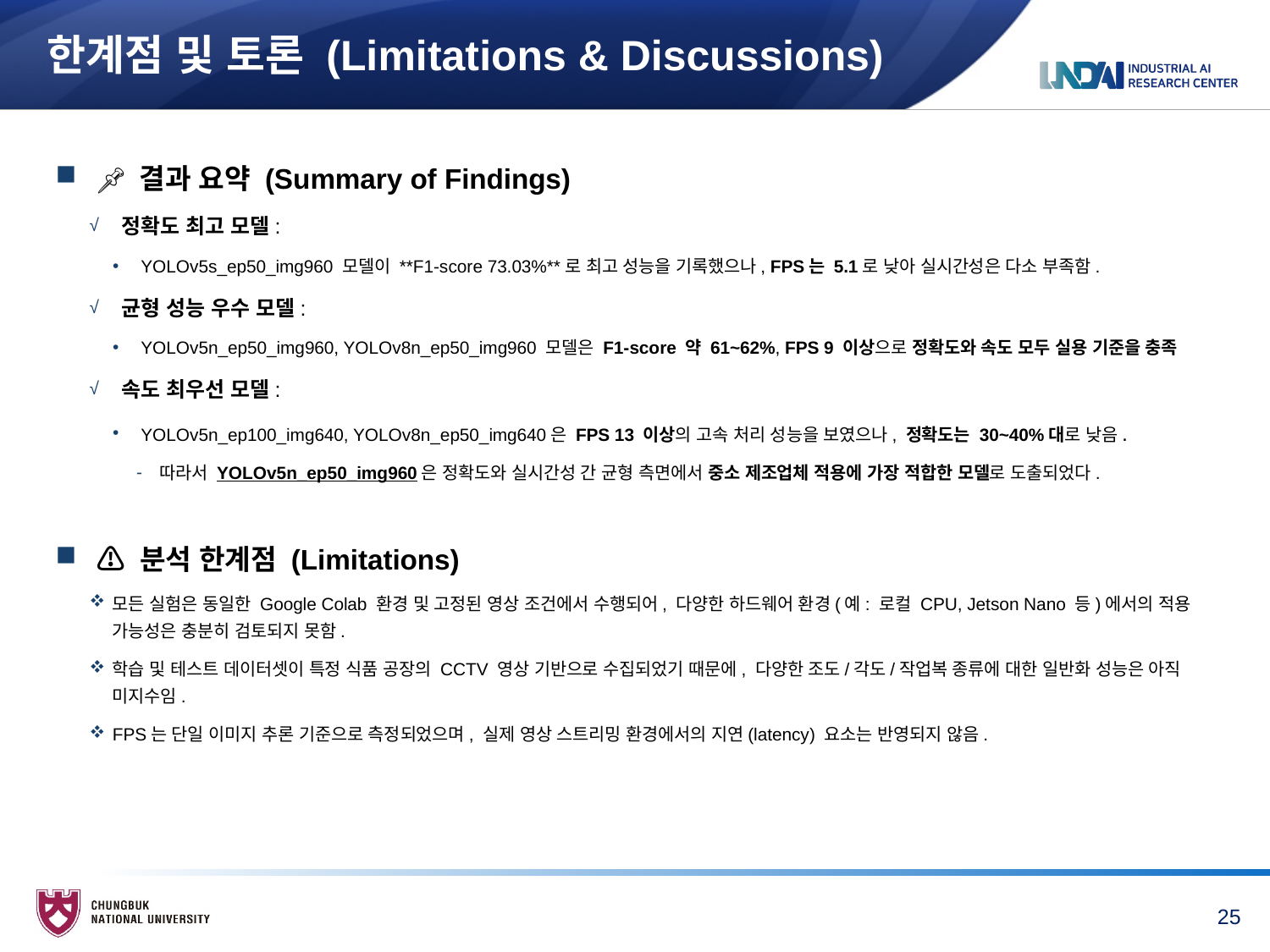

# 한계점 및 토론 (Limitations & Discussions)
 📌 결과 요약 (Summary of Findings)
 정확도 최고 모델:
 YOLOv5s_ep50_img960 모델이 **F1-score 73.03%**로 최고 성능을 기록했으나, FPS는 5.1로 낮아 실시간성은 다소 부족함.
 균형 성능 우수 모델:
 YOLOv5n_ep50_img960, YOLOv8n_ep50_img960 모델은 F1-score 약 61~62%, FPS 9 이상으로 정확도와 속도 모두 실용 기준을 충족
 속도 최우선 모델:
 YOLOv5n_ep100_img640, YOLOv8n_ep50_img640은 FPS 13 이상의 고속 처리 성능을 보였으나, 정확도는 30~40%대로 낮음.
따라서 YOLOv5n_ep50_img960은 정확도와 실시간성 간 균형 측면에서 중소 제조업체 적용에 가장 적합한 모델로 도출되었다.

 ⚠️ 분석 한계점 (Limitations)
모든 실험은 동일한 Google Colab 환경 및 고정된 영상 조건에서 수행되어, 다양한 하드웨어 환경(예: 로컬 CPU, Jetson Nano 등)에서의 적용 가능성은 충분히 검토되지 못함.
학습 및 테스트 데이터셋이 특정 식품 공장의 CCTV 영상 기반으로 수집되었기 때문에, 다양한 조도/각도/작업복 종류에 대한 일반화 성능은 아직 미지수임.
FPS는 단일 이미지 추론 기준으로 측정되었으며, 실제 영상 스트리밍 환경에서의 지연(latency) 요소는 반영되지 않음.